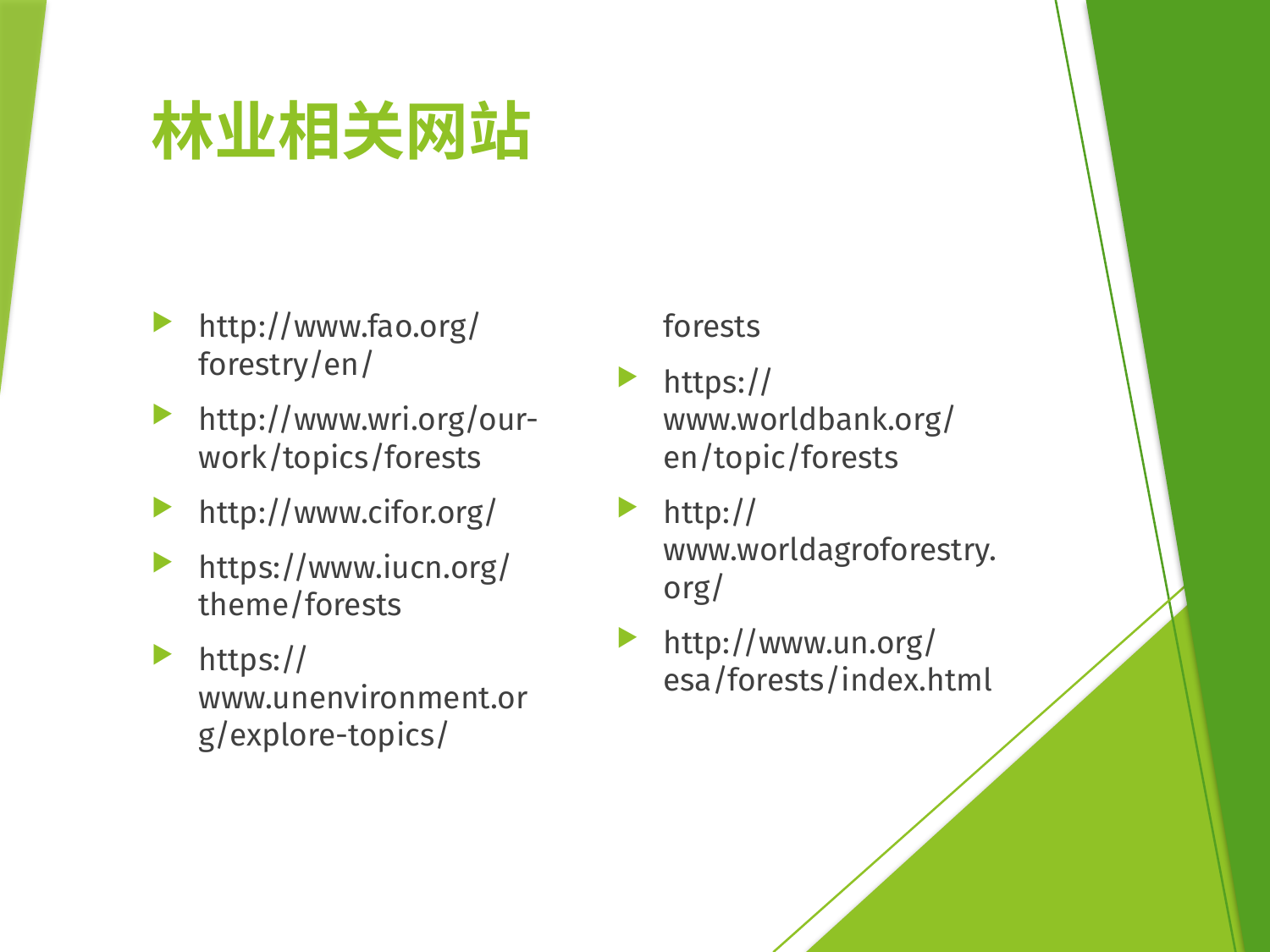

# 林业相关网站
http://www.fao.org/forestry/en/
http://www.wri.org/our-work/topics/forests
http://www.cifor.org/
https://www.iucn.org/theme/forests
https://www.unenvironment.org/explore-topics/forests
https://www.worldbank.org/en/topic/forests
http://www.worldagroforestry.org/
http://www.un.org/esa/forests/index.html